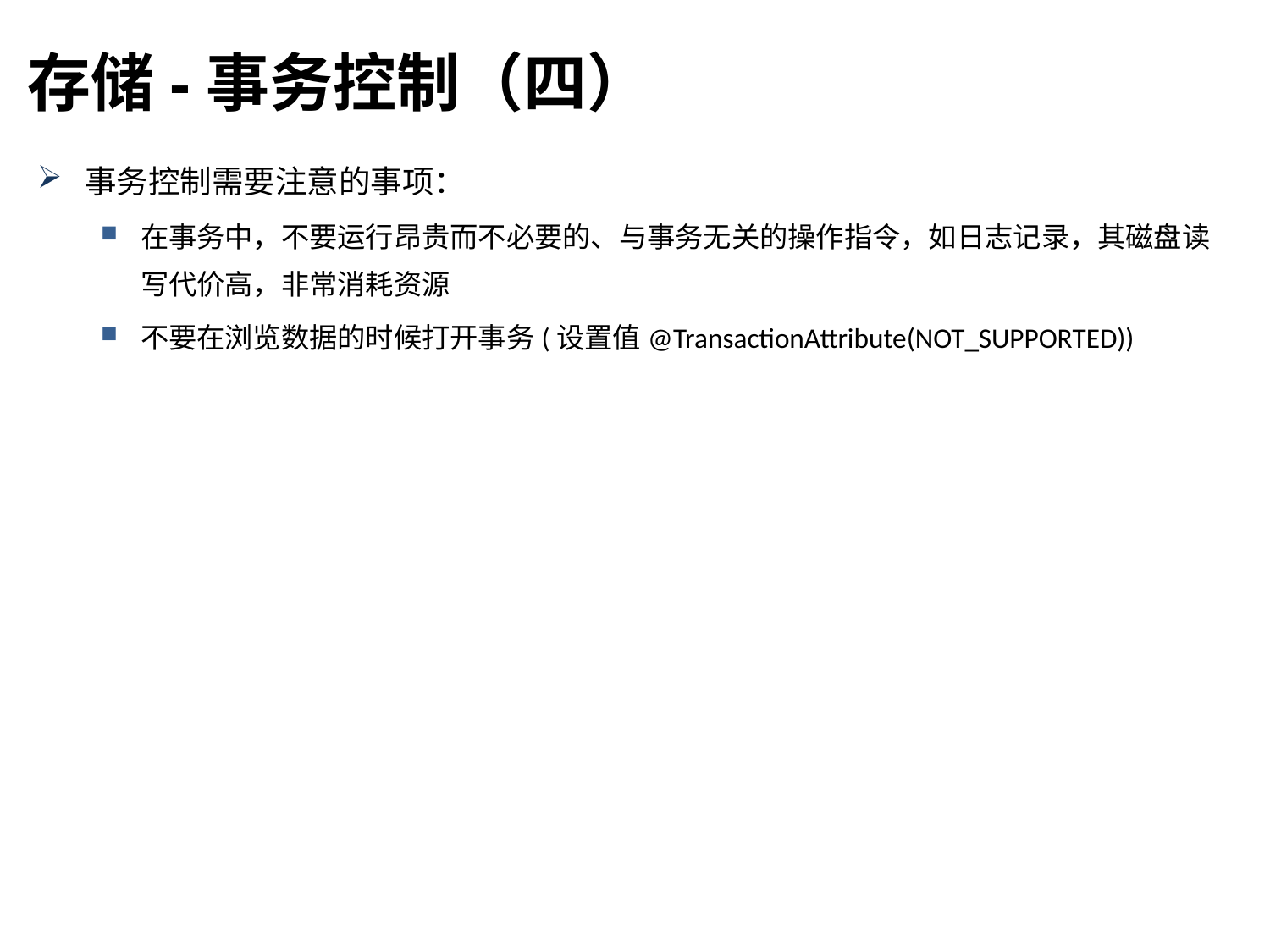

存储-事务控制（四）
事务控制需要注意的事项：
在事务中，不要运行昂贵而不必要的、与事务无关的操作指令，如日志记录，其磁盘读写代价高，非常消耗资源
不要在浏览数据的时候打开事务(设置值@TransactionAttribute(NOT_SUPPORTED))